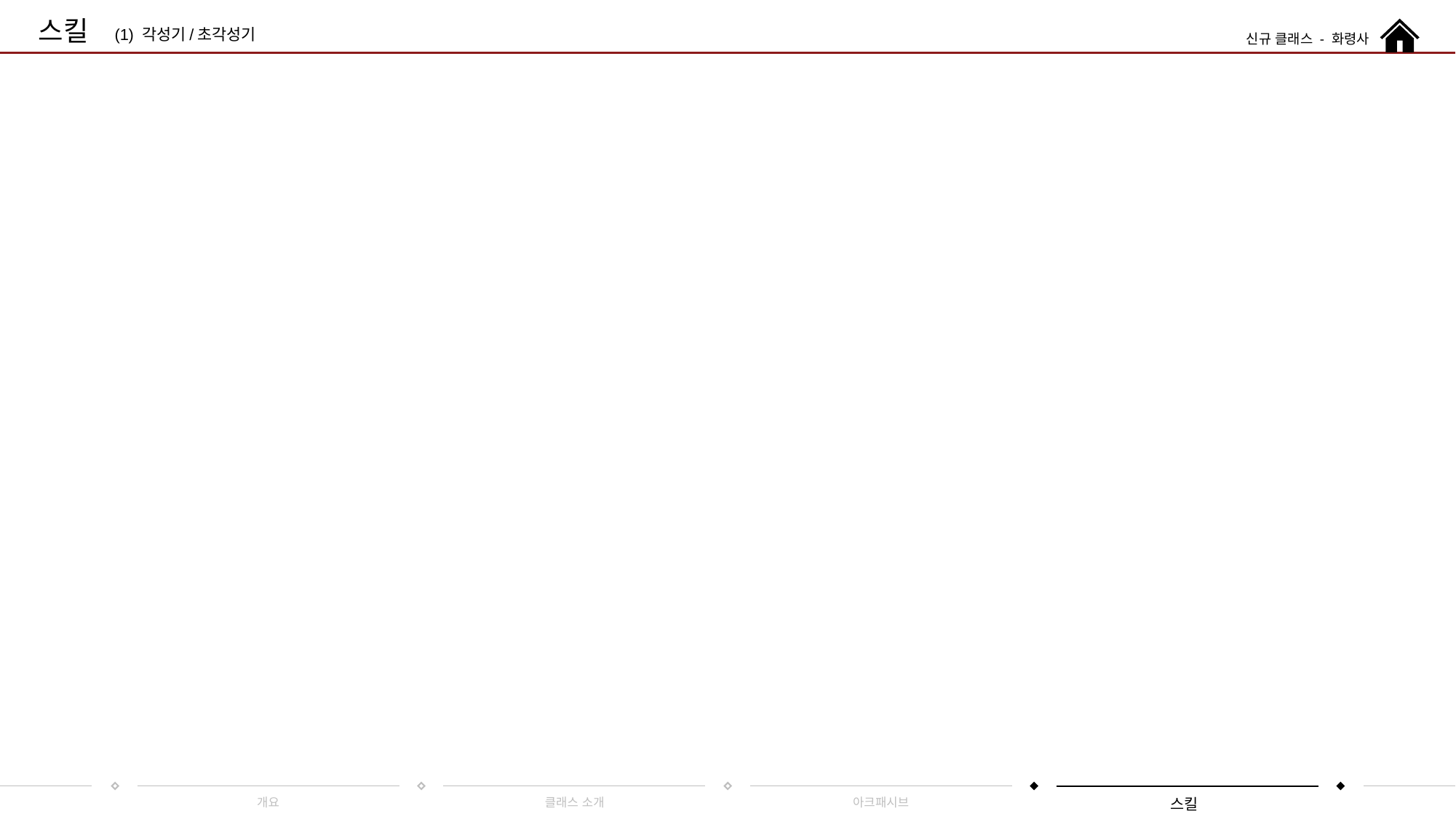

스킬

신규 클래스 - 화령사
(1) 각성기/초각성기

개요
클래스 소개
아크패시브
스킬